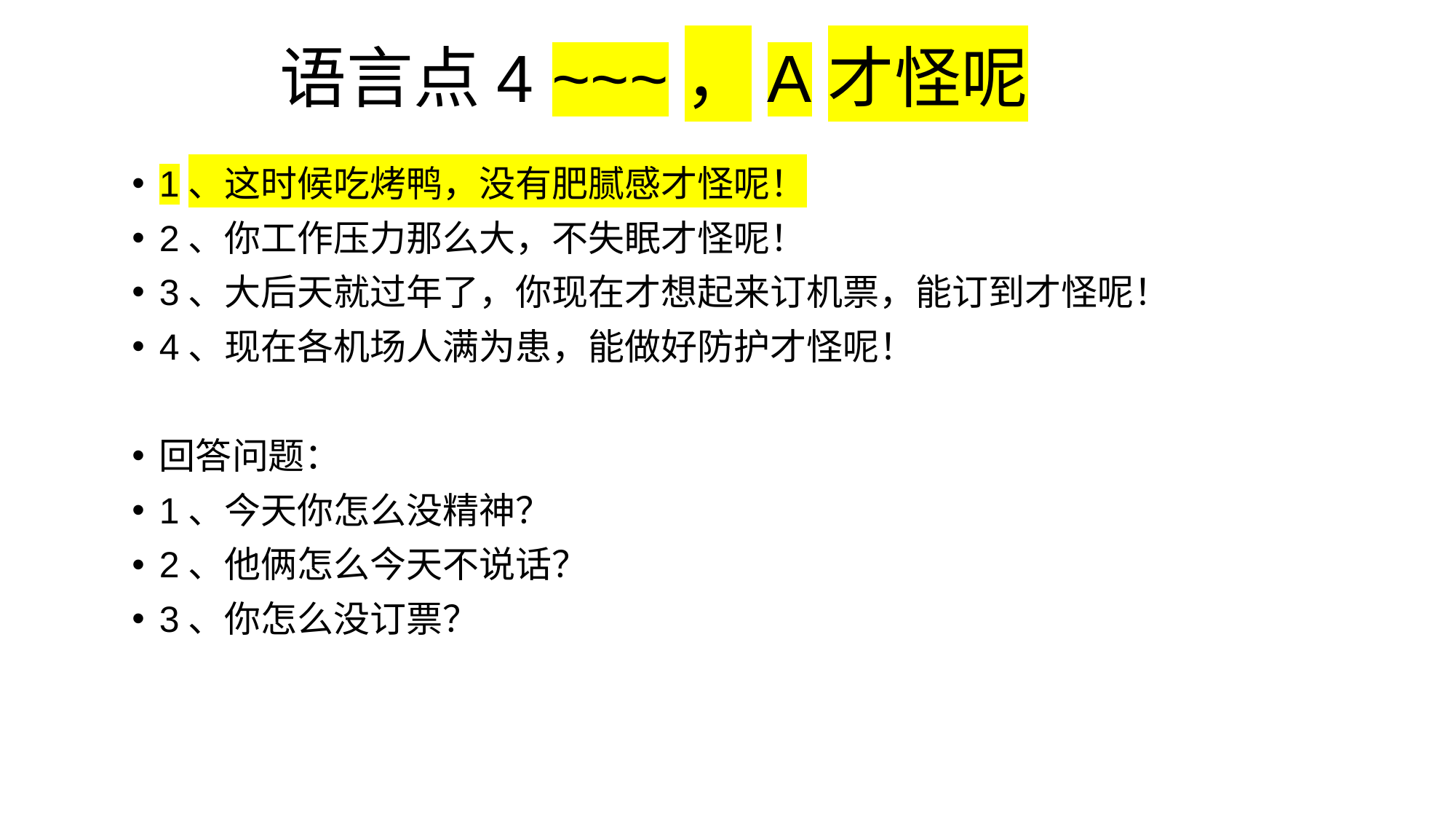

# 语言点4 ~~~，A才怪呢
1、这时候吃烤鸭，没有肥腻感才怪呢！
2、你工作压力那么大，不失眠才怪呢！
3、大后天就过年了，你现在才想起来订机票，能订到才怪呢！
4、现在各机场人满为患，能做好防护才怪呢！

回答问题：
1、今天你怎么没精神？
2、他俩怎么今天不说话？
3、你怎么没订票？